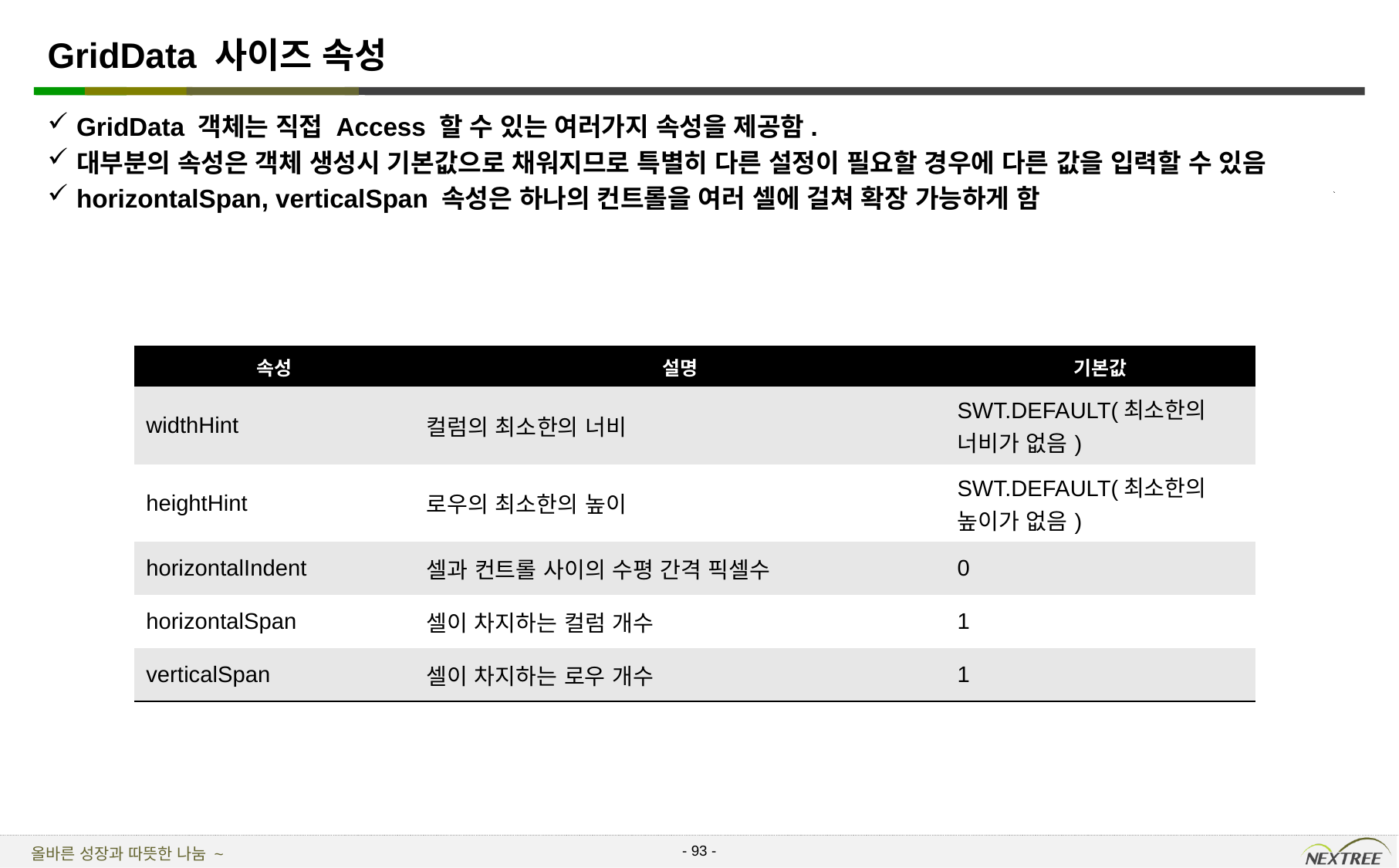

# GridData 사이즈 속성
GridData 객체는 직접 Access 할 수 있는 여러가지 속성을 제공함.
대부분의 속성은 객체 생성시 기본값으로 채워지므로 특별히 다른 설정이 필요할 경우에 다른 값을 입력할 수 있음
horizontalSpan, verticalSpan 속성은 하나의 컨트롤을 여러 셀에 걸쳐 확장 가능하게 함
| 속성 | 설명 | 기본값 |
| --- | --- | --- |
| widthHint | 컬럼의 최소한의 너비 | SWT.DEFAULT(최소한의 너비가 없음) |
| heightHint | 로우의 최소한의 높이 | SWT.DEFAULT(최소한의 높이가 없음) |
| horizontalIndent | 셀과 컨트롤 사이의 수평 간격 픽셀수 | 0 |
| horizontalSpan | 셀이 차지하는 컬럼 개수 | 1 |
| verticalSpan | 셀이 차지하는 로우 개수 | 1 |